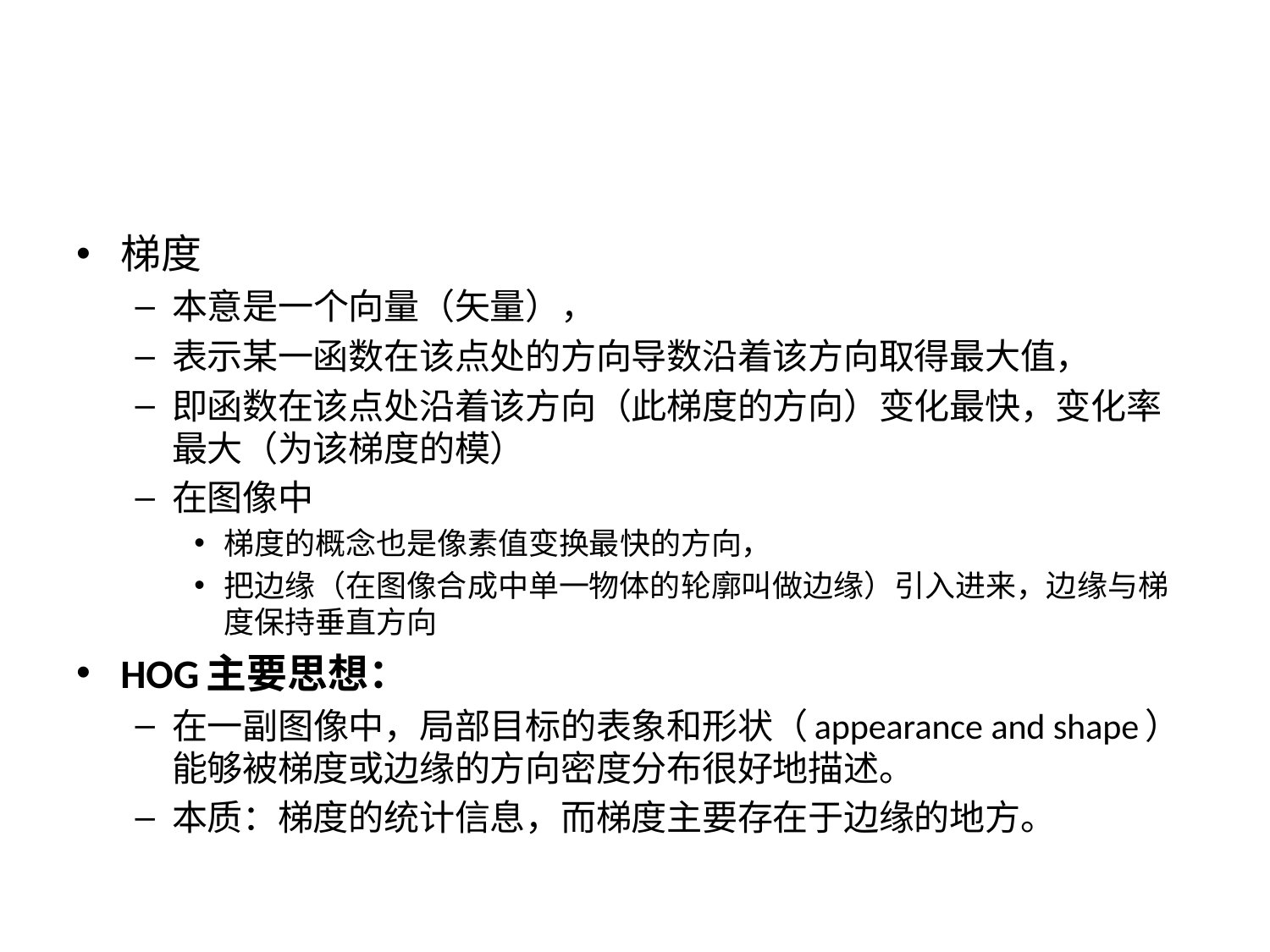

#
梯度
本意是一个向量（矢量），
表示某一函数在该点处的方向导数沿着该方向取得最大值，
即函数在该点处沿着该方向（此梯度的方向）变化最快，变化率最大（为该梯度的模）
在图像中
梯度的概念也是像素值变换最快的方向，
把边缘（在图像合成中单一物体的轮廓叫做边缘）引入进来，边缘与梯度保持垂直方向
HOG主要思想：
在一副图像中，局部目标的表象和形状（appearance and shape）能够被梯度或边缘的方向密度分布很好地描述。
本质：梯度的统计信息，而梯度主要存在于边缘的地方。